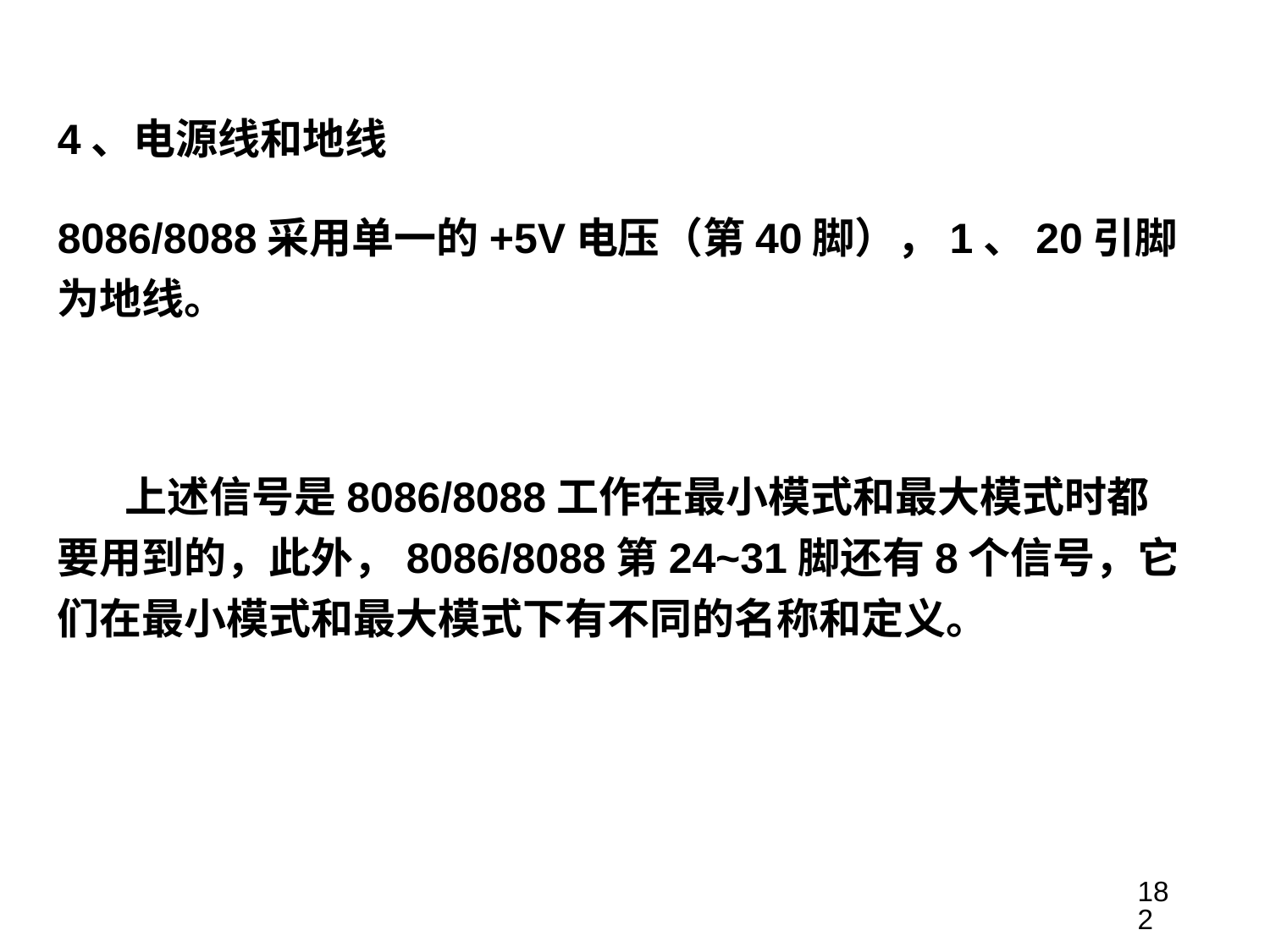

4、电源线和地线
8086/8088采用单一的+5V电压（第40脚），1、20引脚为地线。

      上述信号是8086/8088工作在最小模式和最大模式时都要用到的，此外，8086/8088第24~31脚还有8个信号，它们在最小模式和最大模式下有不同的名称和定义。

182